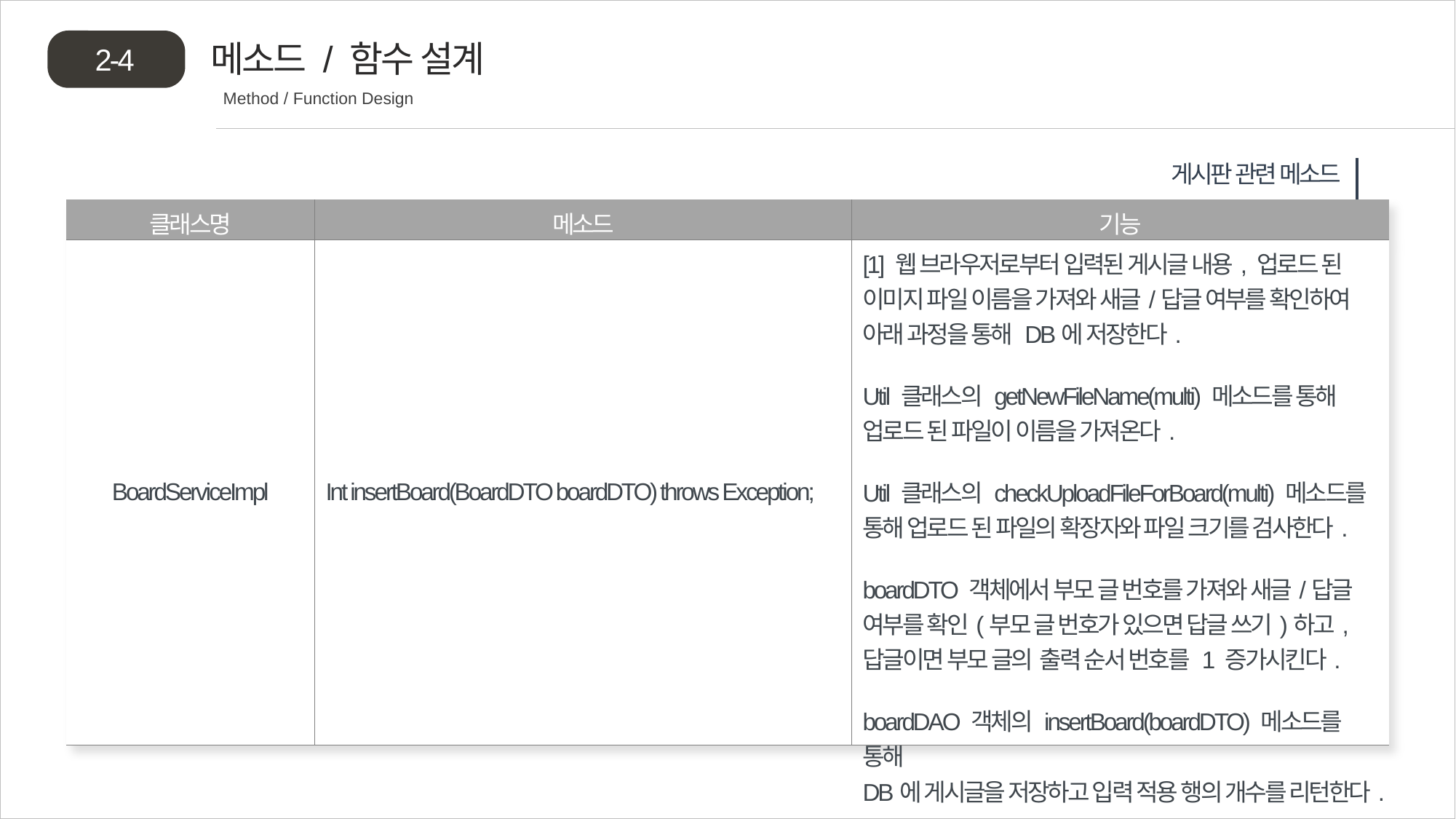

메소드 / 함수 설계
2-4
Method / Function Design
게시판 관련 메소드
| 클래스명 | 메소드 | 기능 |
| --- | --- | --- |
| BoardServiceImpl | Int insertBoard(BoardDTO boardDTO) throws Exception; | [1] 웹 브라우저로부터 입력된 게시글 내용, 업로드 된 이미지 파일 이름을 가져와 새글/답글 여부를 확인하여 아래 과정을 통해 DB에 저장한다. Util 클래스의 getNewFileName(multi) 메소드를 통해 업로드 된 파일이 이름을 가져온다. Util 클래스의 checkUploadFileForBoard(multi) 메소드를 통해 업로드 된 파일의 확장자와 파일 크기를 검사한다. boardDTO 객체에서 부모 글 번호를 가져와 새글/답글 여부를 확인(부모 글 번호가 있으면 답글 쓰기)하고, 답글이면 부모 글의 출력 순서 번호를 1 증가시킨다. boardDAO 객체의 insertBoard(boardDTO) 메소드를 통해 DB에 게시글을 저장하고 입력 적용 행의 개수를 리턴한다. |